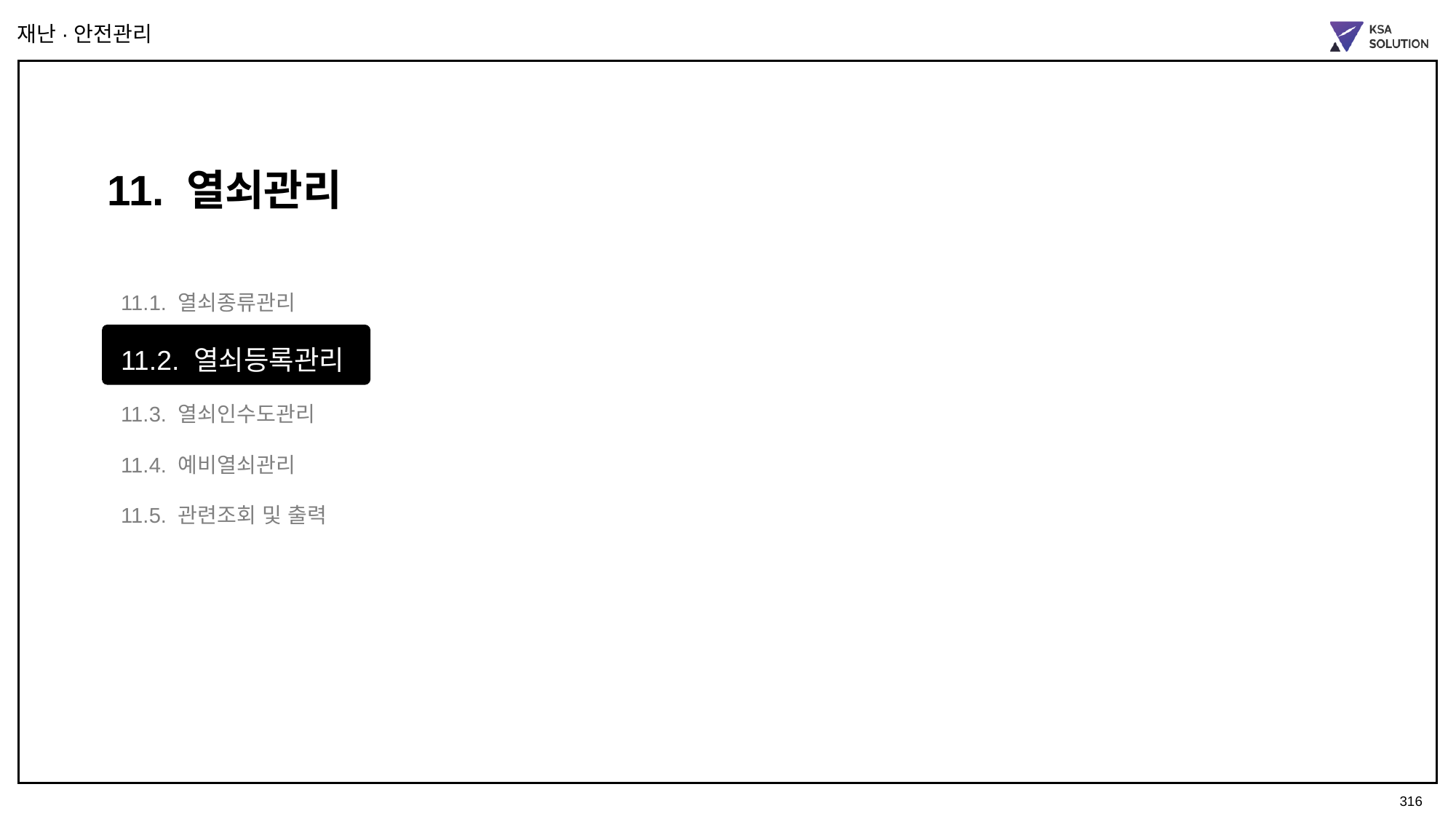

재난·안전관리
11. 열쇠관리
11.1. 열쇠종류관리
11.2. 열쇠등록관리
11.3. 열쇠인수도관리
11.4. 예비열쇠관리
11.5. 관련조회 및 출력